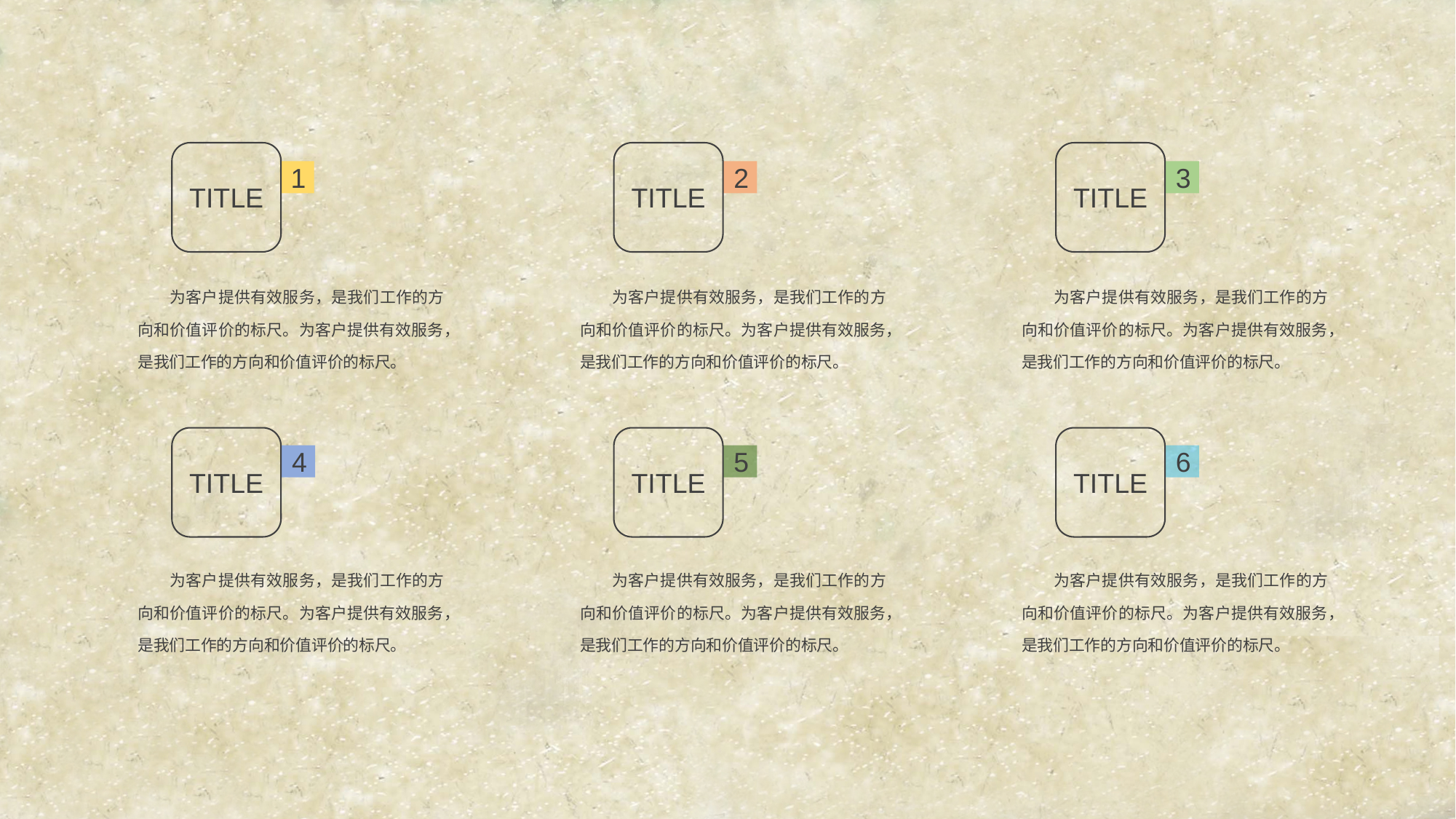

1

2

3
TITLE
TITLE
TITLE
　　为客户提供有效服务，是我们工作的方向和价值评价的标尺。为客户提供有效服务，是我们工作的方向和价值评价的标尺。
　　为客户提供有效服务，是我们工作的方向和价值评价的标尺。为客户提供有效服务，是我们工作的方向和价值评价的标尺。
　　为客户提供有效服务，是我们工作的方向和价值评价的标尺。为客户提供有效服务，是我们工作的方向和价值评价的标尺。

4

5

6
TITLE
TITLE
TITLE
　　为客户提供有效服务，是我们工作的方向和价值评价的标尺。为客户提供有效服务，是我们工作的方向和价值评价的标尺。
　　为客户提供有效服务，是我们工作的方向和价值评价的标尺。为客户提供有效服务，是我们工作的方向和价值评价的标尺。
　　为客户提供有效服务，是我们工作的方向和价值评价的标尺。为客户提供有效服务，是我们工作的方向和价值评价的标尺。